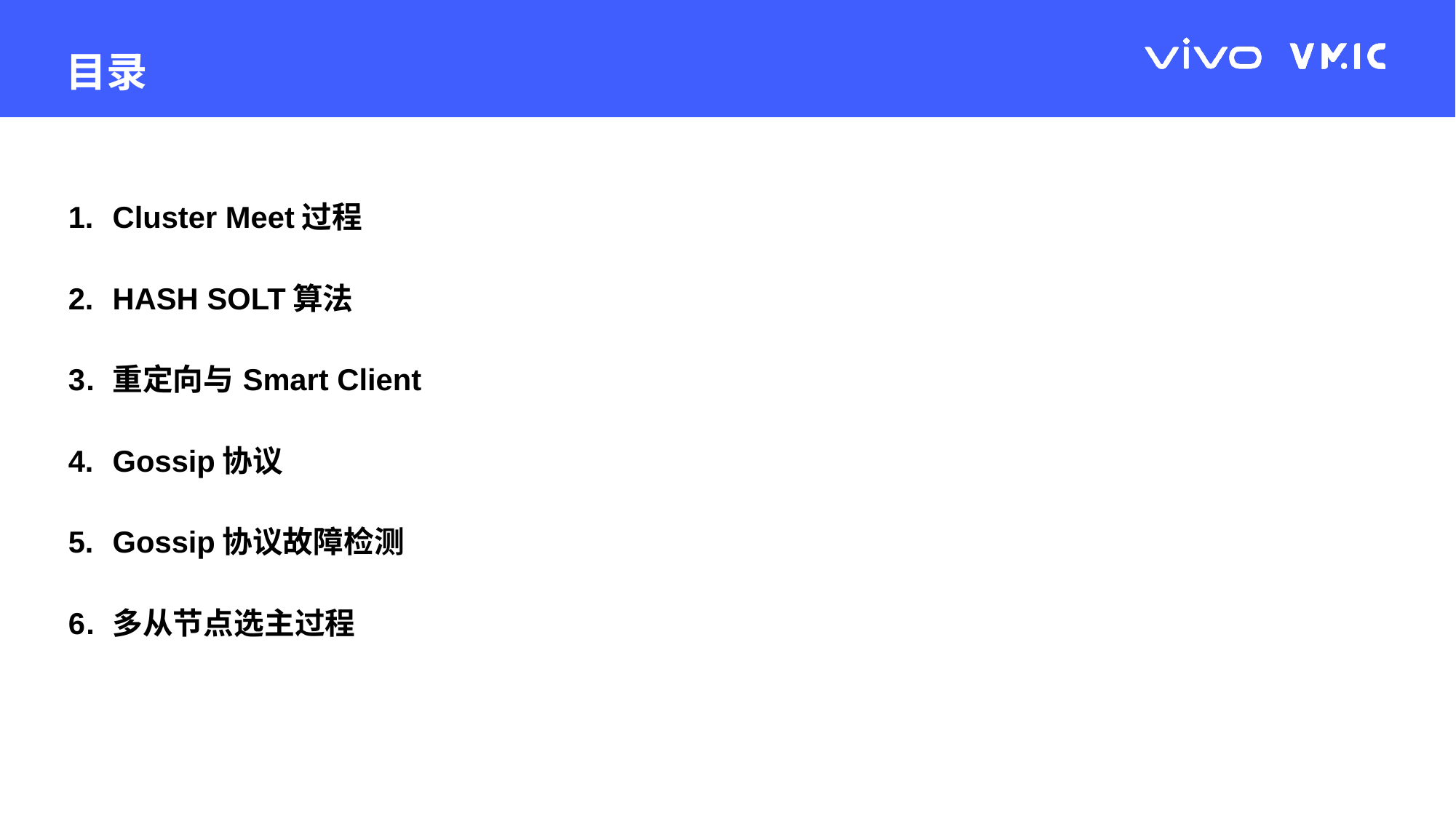

目录
Cluster Meet过程
HASH SOLT算法
重定向与Smart Client
Gossip协议
Gossip协议故障检测
多从节点选主过程